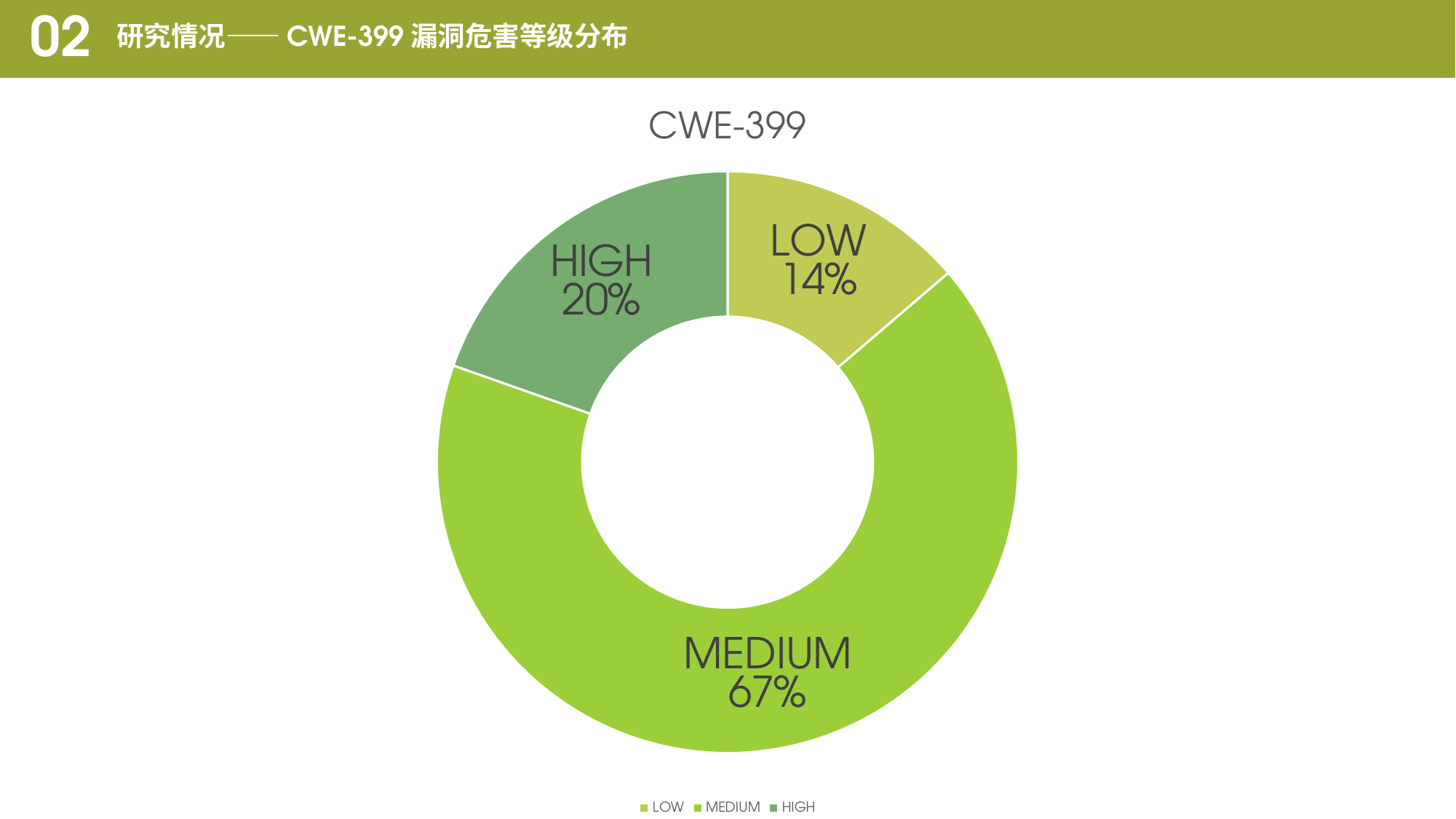

02
研究情况——CWE-399漏洞危害等级分布

### Chart: CWE-399

| Category |  |
|---|---|
| LOW | 28.0 |
| MEDIUM | 136.0 |
| HIGH | 40.0 |